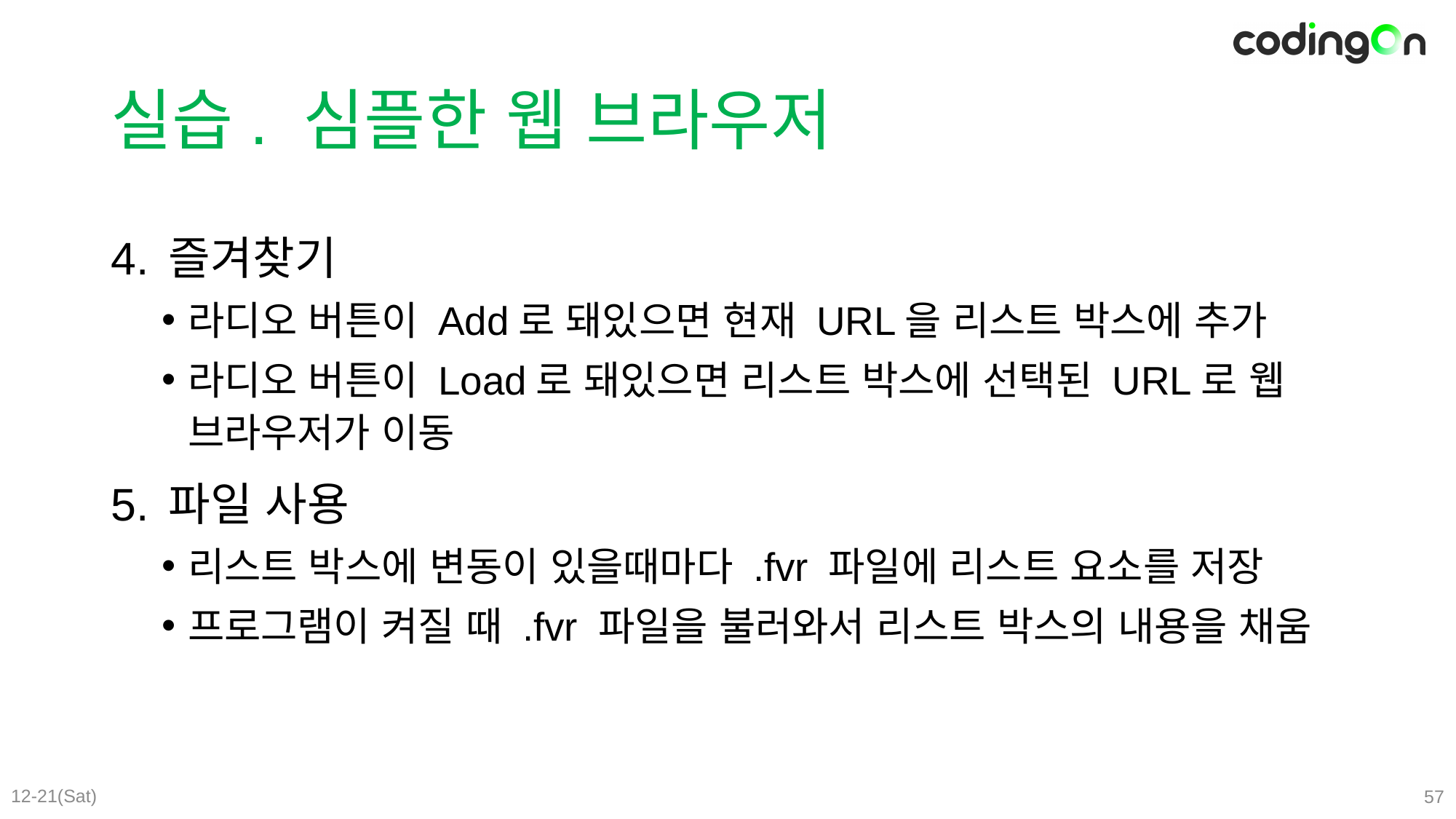

# 실습. 심플한 웹 브라우저
즐겨찾기
라디오 버튼이 Add로 돼있으면 현재 URL을 리스트 박스에 추가
라디오 버튼이 Load로 돼있으면 리스트 박스에 선택된 URL로 웹 브라우저가 이동
파일 사용
리스트 박스에 변동이 있을때마다 .fvr 파일에 리스트 요소를 저장
프로그램이 켜질 때 .fvr 파일을 불러와서 리스트 박스의 내용을 채움
12-21(Sat)
57